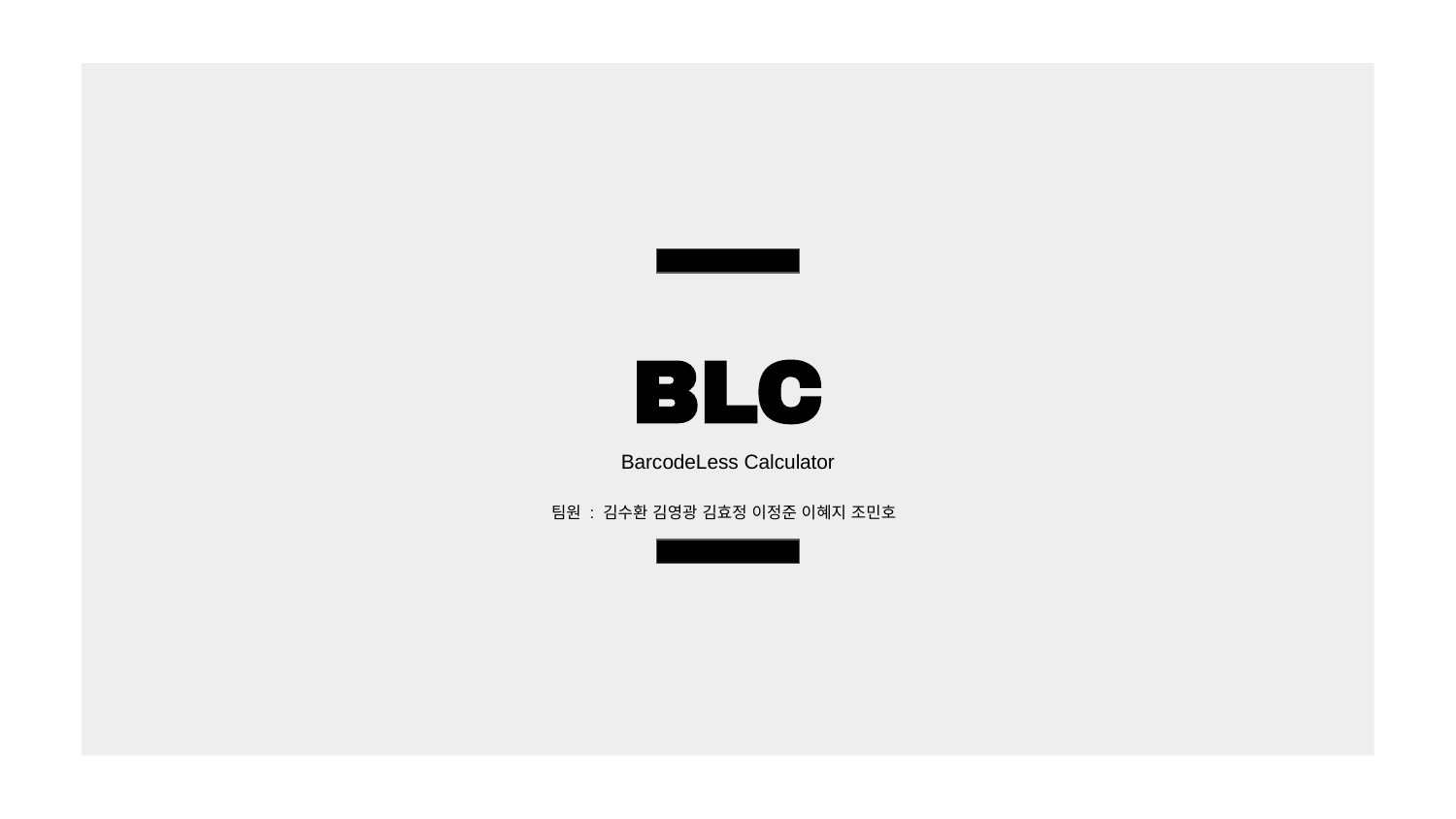

BLC
BarcodeLess Calculator
팀원 : 김수환 김영광 김효정 이정준 이혜지 조민호